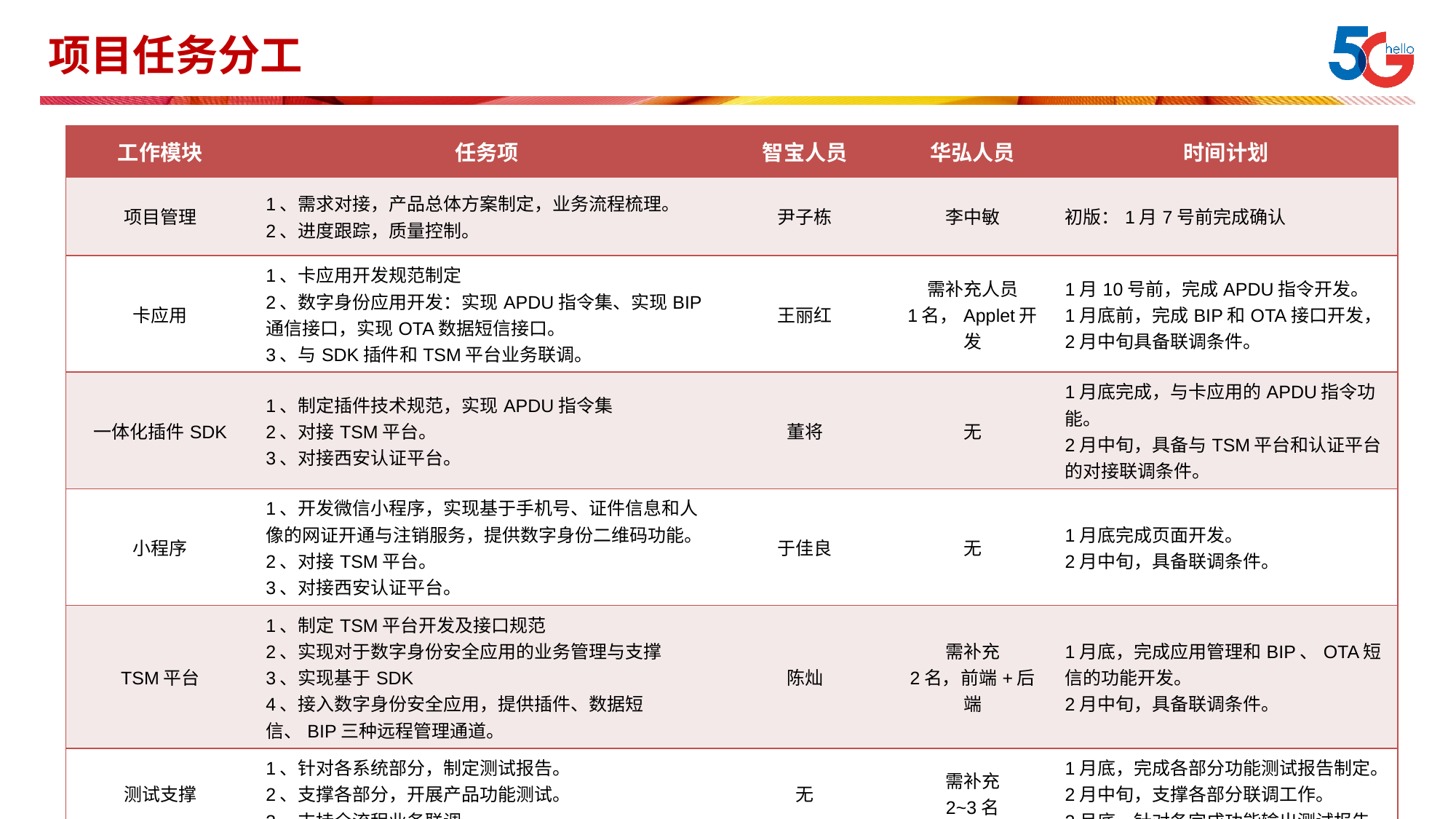

# 项目任务分工
| 工作模块 | 任务项 | 智宝人员 | 华弘人员 | 时间计划 |
| --- | --- | --- | --- | --- |
| 项目管理 | 1、需求对接，产品总体方案制定，业务流程梳理。 2、进度跟踪，质量控制。 | 尹子栋 | 李中敏 | 初版：1月7号前完成确认 |
| 卡应用 | 1、卡应用开发规范制定 2、数字身份应用开发：实现APDU指令集、实现BIP通信接口，实现OTA数据短信接口。 3、与SDK插件和TSM平台业务联调。 | 王丽红 | 需补充人员 1名，Applet开发 | 1月10号前，完成APDU指令开发。 1月底前，完成BIP和OTA接口开发，2月中旬具备联调条件。 |
| 一体化插件SDK | 1、制定插件技术规范，实现APDU指令集 2、对接TSM平台。 3、对接西安认证平台。 | 董将 | 无 | 1月底完成，与卡应用的APDU指令功能。 2月中旬，具备与TSM平台和认证平台的对接联调条件。 |
| 小程序 | 1、开发微信小程序，实现基于手机号、证件信息和人像的网证开通与注销服务，提供数字身份二维码功能。 2、对接TSM平台。 3、对接西安认证平台。 | 于佳良 | 无 | 1月底完成页面开发。 2月中旬，具备联调条件。 |
| TSM平台 | 1、制定TSM平台开发及接口规范 2、实现对于数字身份安全应用的业务管理与支撑 3、实现基于SDK 4、接入数字身份安全应用，提供插件、数据短信、BIP三种远程管理通道。 | 陈灿 | 需补充 2名，前端+后端 | 1月底，完成应用管理和BIP、OTA短信的功能开发。 2月中旬，具备联调条件。 |
| 测试支撑 | 1、针对各系统部分，制定测试报告。 2、支撑各部分，开展产品功能测试。 3、支持全流程业务联调。 | 无 | 需补充 2~3名 | 1月底，完成各部分功能测试报告制定。 2月中旬，支撑各部分联调工作。 2月底，针对各完成功能输出测试报告。 |